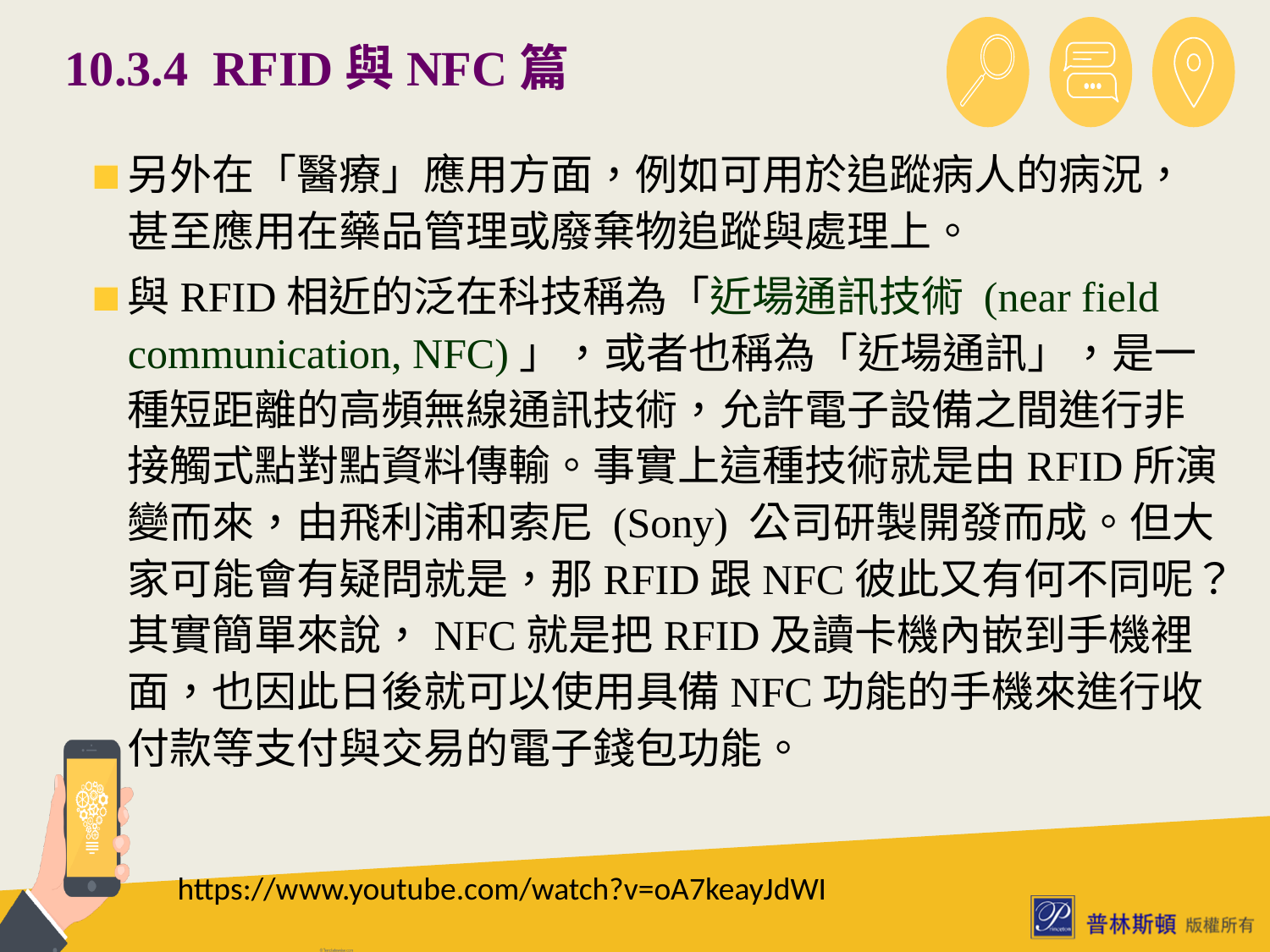

# 10.3.4  RFID與NFC篇
另外在「醫療」應用方面，例如可用於追蹤病人的病況，甚至應用在藥品管理或廢棄物追蹤與處理上。
與RFID相近的泛在科技稱為「近場通訊技術 (near field communication, NFC)」，或者也稱為「近場通訊」，是一種短距離的高頻無線通訊技術，允許電子設備之間進行非接觸式點對點資料傳輸。事實上這種技術就是由RFID所演變而來，由飛利浦和索尼 (Sony) 公司研製開發而成。但大家可能會有疑問就是，那RFID跟NFC彼此又有何不同呢？其實簡單來說，NFC就是把RFID及讀卡機內嵌到手機裡面，也因此日後就可以使用具備NFC功能的手機來進行收付款等支付與交易的電子錢包功能。
https://www.youtube.com/watch?v=oA7keayJdWI